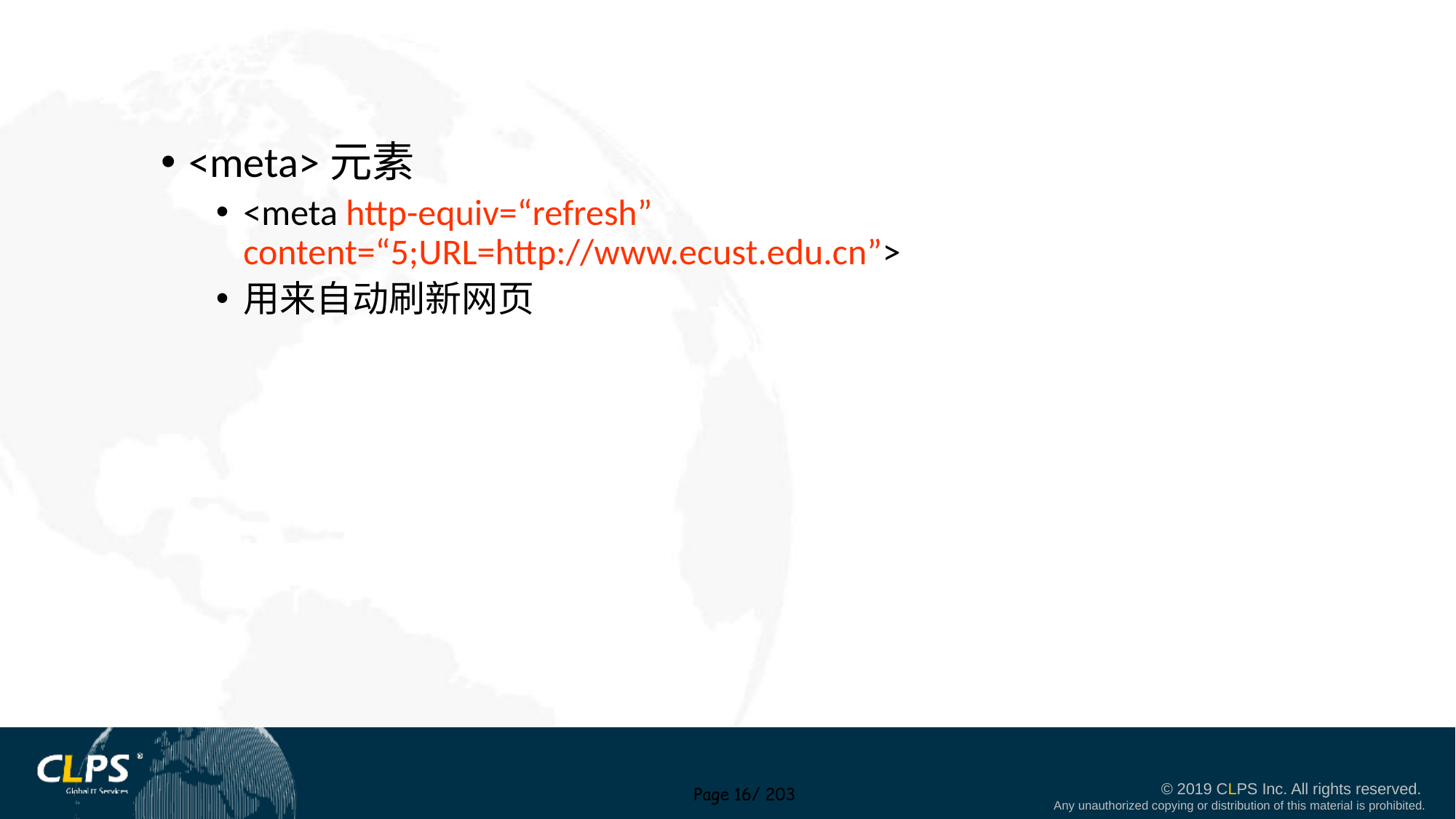

<meta>元素
<meta http-equiv=“refresh” content=“5;URL=http://www.ecust.edu.cn”>
用来自动刷新网页
Page 16/ 203